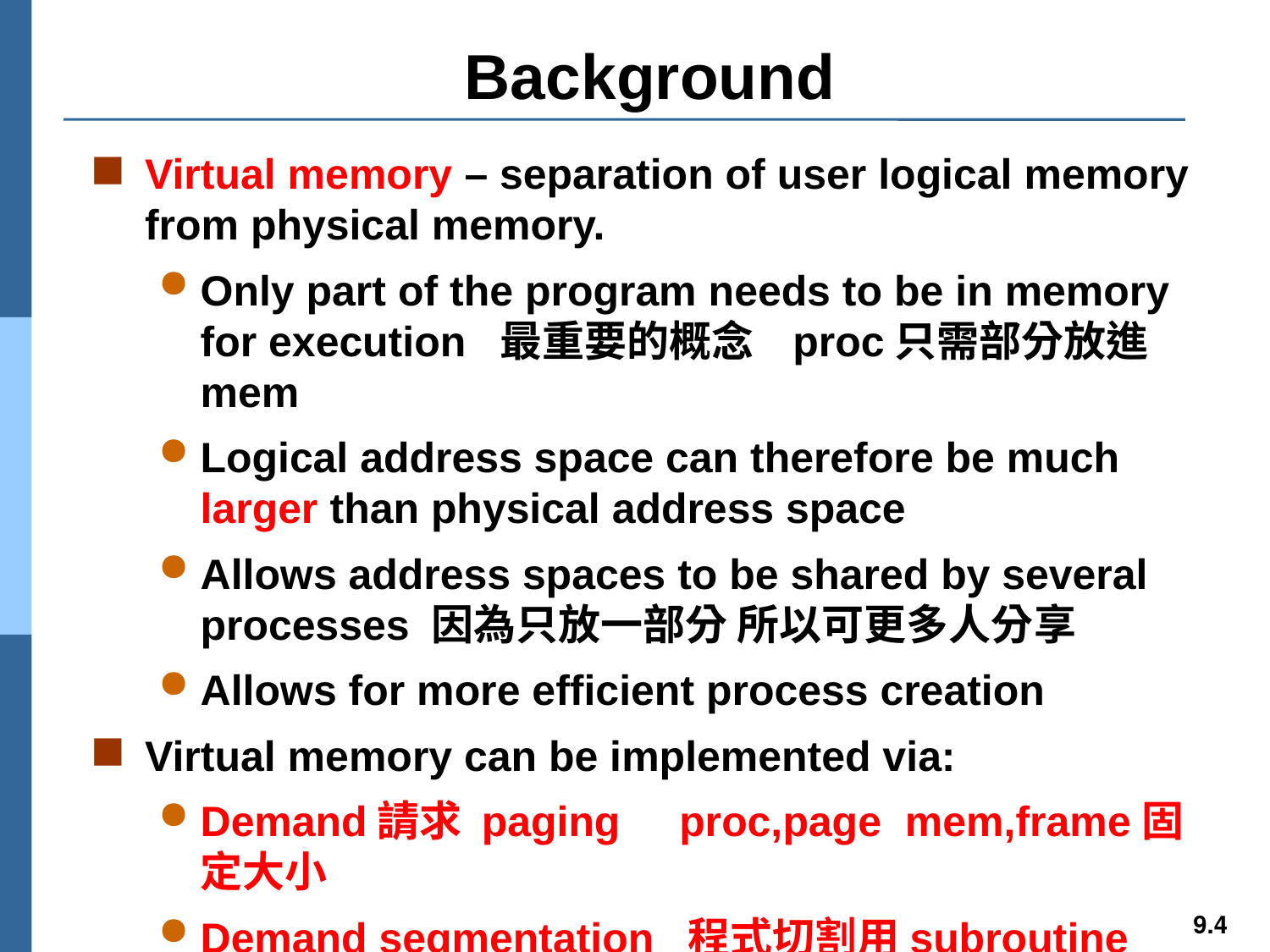

# Background
Virtual memory – separation of user logical memory from physical memory.
Only part of the program needs to be in memory for execution  最重要的概念   proc只需部分放進mem
Logical address space can therefore be much larger than physical address space
Allows address spaces to be shared by several processes 因為只放一部分 所以可更多人分享
Allows for more efficient process creation
Virtual memory can be implemented via:
Demand請求 paging     proc,page  mem,frame固定大小
Demand segmentation  程式切割用subroutine function…等  不固定大小